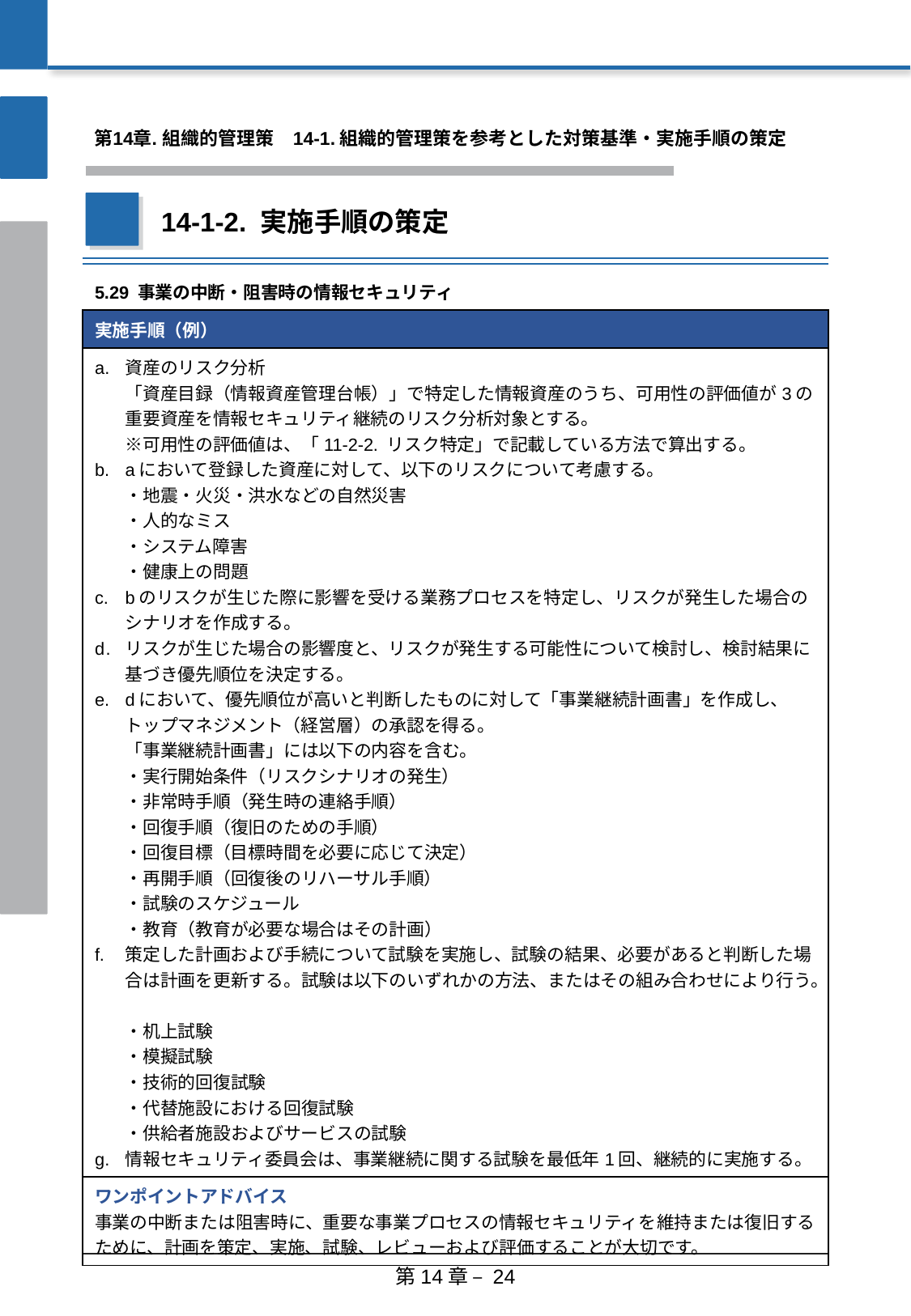

第14章. 組織的管理策
　14-1. 組織的管理策を参考とした対策基準・実施手順の策定
14-1-2. 実施手順の策定
| 5.29 事業の中断・阻害時の情報セキュリティ |
| --- |
| 実施手順（例） |
| 資産のリスク分析 「資産目録（情報資産管理台帳）」で特定した情報資産のうち、可用性の評価値が3の重要資産を情報セキュリティ継続のリスク分析対象とする。 ※可用性の評価値は、「11-2-2. リスク特定」で記載している方法で算出する。 aにおいて登録した資産に対して、以下のリスクについて考慮する。 ・地震・火災・洪水などの自然災害 ・人的なミス ・システム障害 ・健康上の問題 bのリスクが生じた際に影響を受ける業務プロセスを特定し、リスクが発生した場合のシナリオを作成する。 リスクが生じた場合の影響度と、リスクが発生する可能性について検討し、検討結果に基づき優先順位を決定する。 dにおいて、優先順位が高いと判断したものに対して「事業継続計画書」を作成し、トップマネジメント（経営層）の承認を得る。 「事業継続計画書」には以下の内容を含む。 ・実行開始条件（リスクシナリオの発生） ・非常時手順（発生時の連絡手順） ・回復手順（復旧のための手順） ・回復目標（目標時間を必要に応じて決定） ・再開手順（回復後のリハーサル手順） ・試験のスケジュール ・教育（教育が必要な場合はその計画） 策定した計画および手続について試験を実施し、試験の結果、必要があると判断した場合は計画を更新する。試験は以下のいずれかの方法、またはその組み合わせにより行う。 ・机上試験 ・模擬試験 ・技術的回復試験 ・代替施設における回復試験 ・供給者施設およびサービスの試験 情報セキュリティ委員会は、事業継続に関する試験を最低年1回、継続的に実施する。 |
| ワンポイントアドバイス 事業の中断または阻害時に、重要な事業プロセスの情報セキュリティを維持または復旧するために、計画を策定、実施、試験、レビューおよび評価することが大切です。 |
第14章 – 24